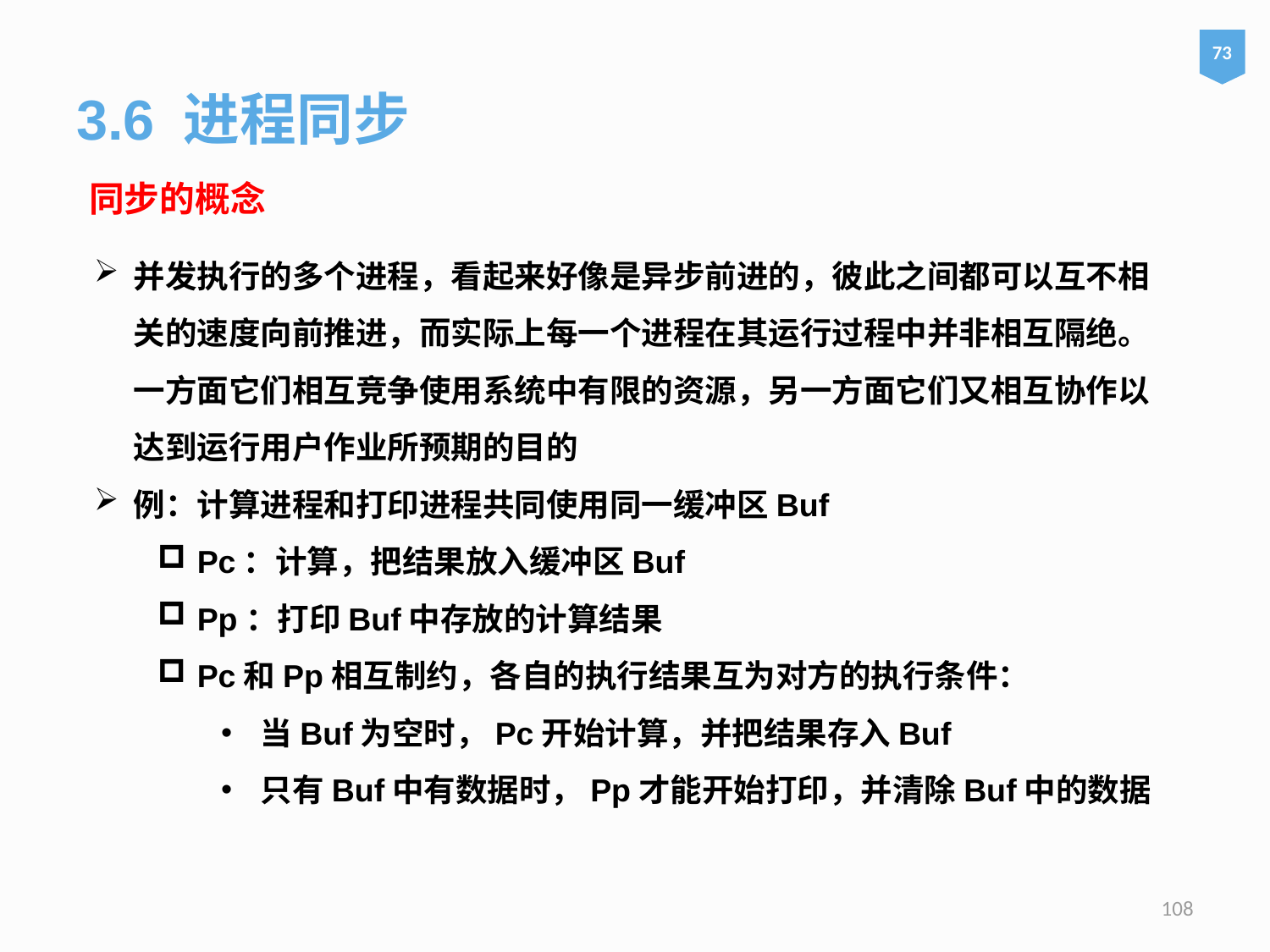

73
3.6 进程同步
同步的概念

并发执行的多个进程，看起来好像是异步前进的，彼此之间都可以互不相关的速度向前推进，而实际上每一个进程在其运行过程中并非相互隔绝。一方面它们相互竞争使用系统中有限的资源，另一方面它们又相互协作以达到运行用户作业所预期的目的
例：计算进程和打印进程共同使用同一缓冲区Buf
Pc：计算，把结果放入缓冲区Buf
Pp：打印Buf中存放的计算结果
Pc和Pp相互制约，各自的执行结果互为对方的执行条件：
当Buf为空时，Pc开始计算，并把结果存入Buf
只有Buf中有数据时，Pp才能开始打印，并清除Buf中的数据
108